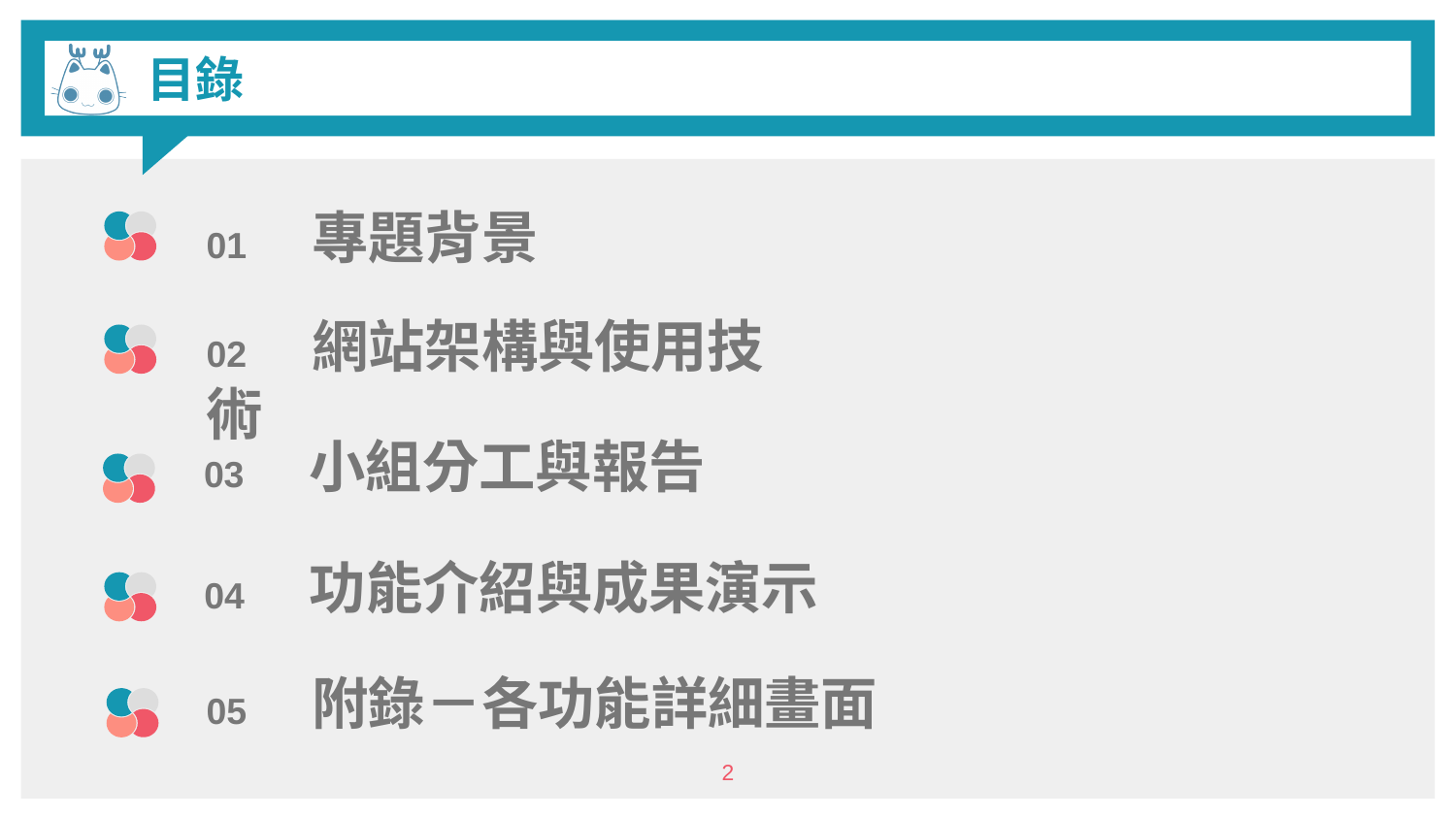

# 目錄
01　專題背景

02　網站架構與使用技術

03　小組分工與報告

04　功能介紹與成果演示

05　附錄－各功能詳細畫面

2